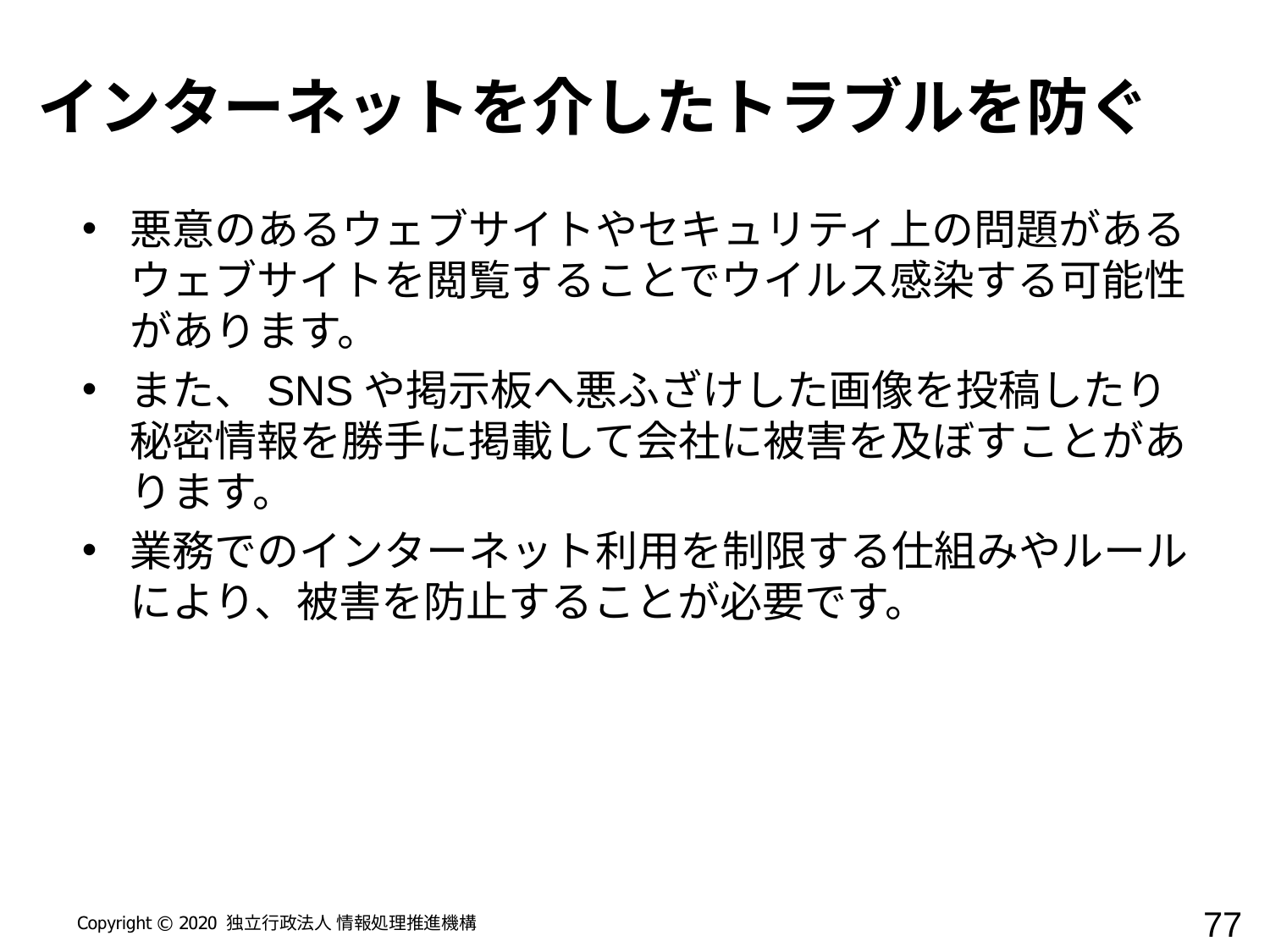

# インターネットを介したトラブルを防ぐ
悪意のあるウェブサイトやセキュリティ上の問題があるウェブサイトを閲覧することでウイルス感染する可能性があります。
また、SNSや掲示板へ悪ふざけした画像を投稿したり秘密情報を勝手に掲載して会社に被害を及ぼすことがあります。
業務でのインターネット利用を制限する仕組みやルールにより、被害を防止することが必要です。